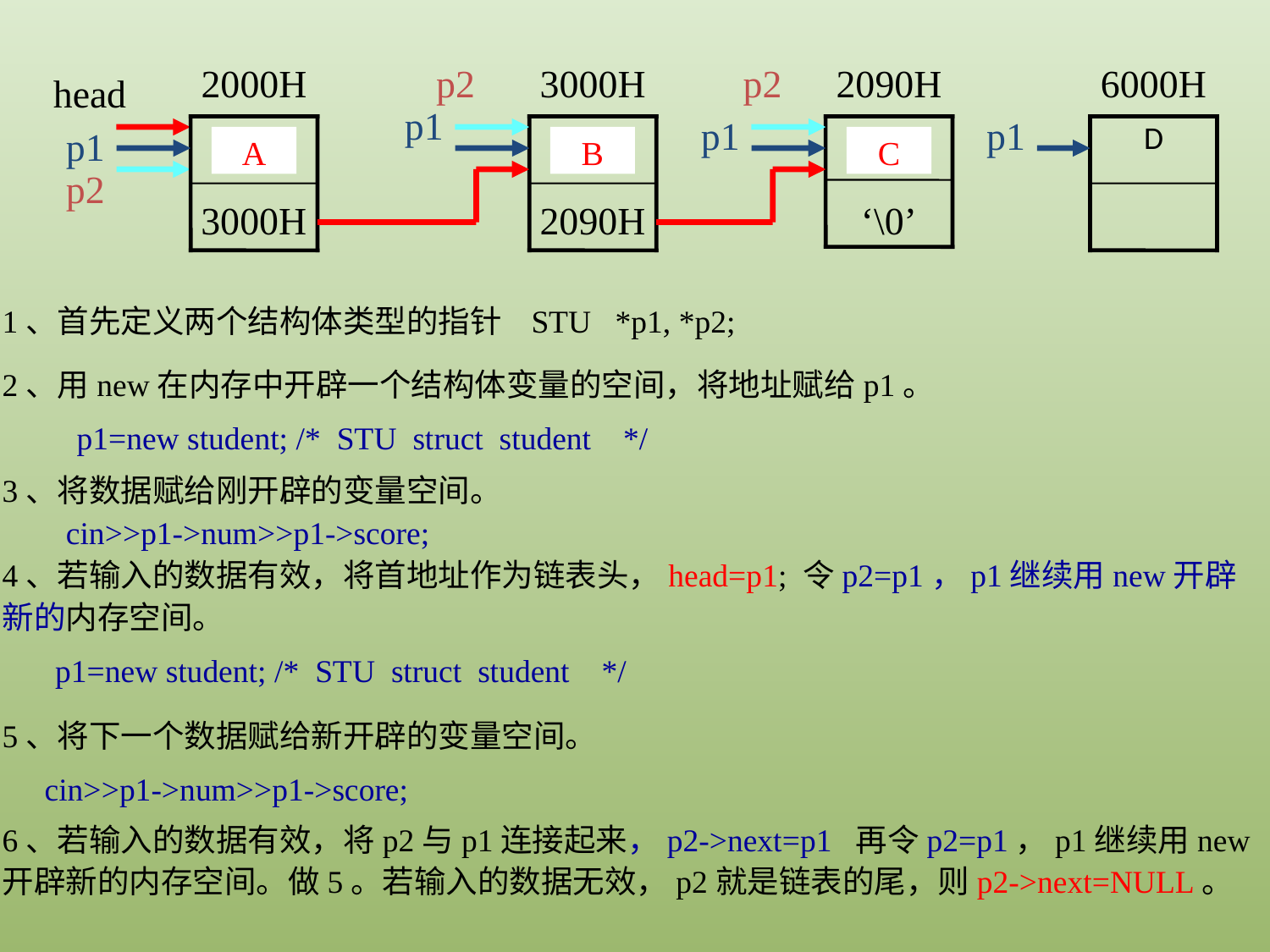

2000H
p1
A

3000H
p1
B

p2

2090H
p1
C

p2

6000H
p1
D

head

A
B
C
p2

3000H

2090H

‘\0’
1、首先定义两个结构体类型的指针   STU   *p1, *p2;
2、用new在内存中开辟一个结构体变量的空间，将地址赋给p1。
p1=new student; /*  STU  struct  student    */
3、将数据赋给刚开辟的变量空间。
cin>>p1->num>>p1->score;
4、若输入的数据有效，将首地址作为链表头，head=p1; 令p2=p1，p1继续用new开辟新的内存空间。
p1=new student; /*  STU  struct  student    */
5、将下一个数据赋给新开辟的变量空间。
cin>>p1->num>>p1->score;
6、若输入的数据有效，将p2与p1连接起来，p2->next=p1  再令p2=p1，p1继续用new开辟新的内存空间。做5。若输入的数据无效，p2就是链表的尾，则p2->next=NULL。
570